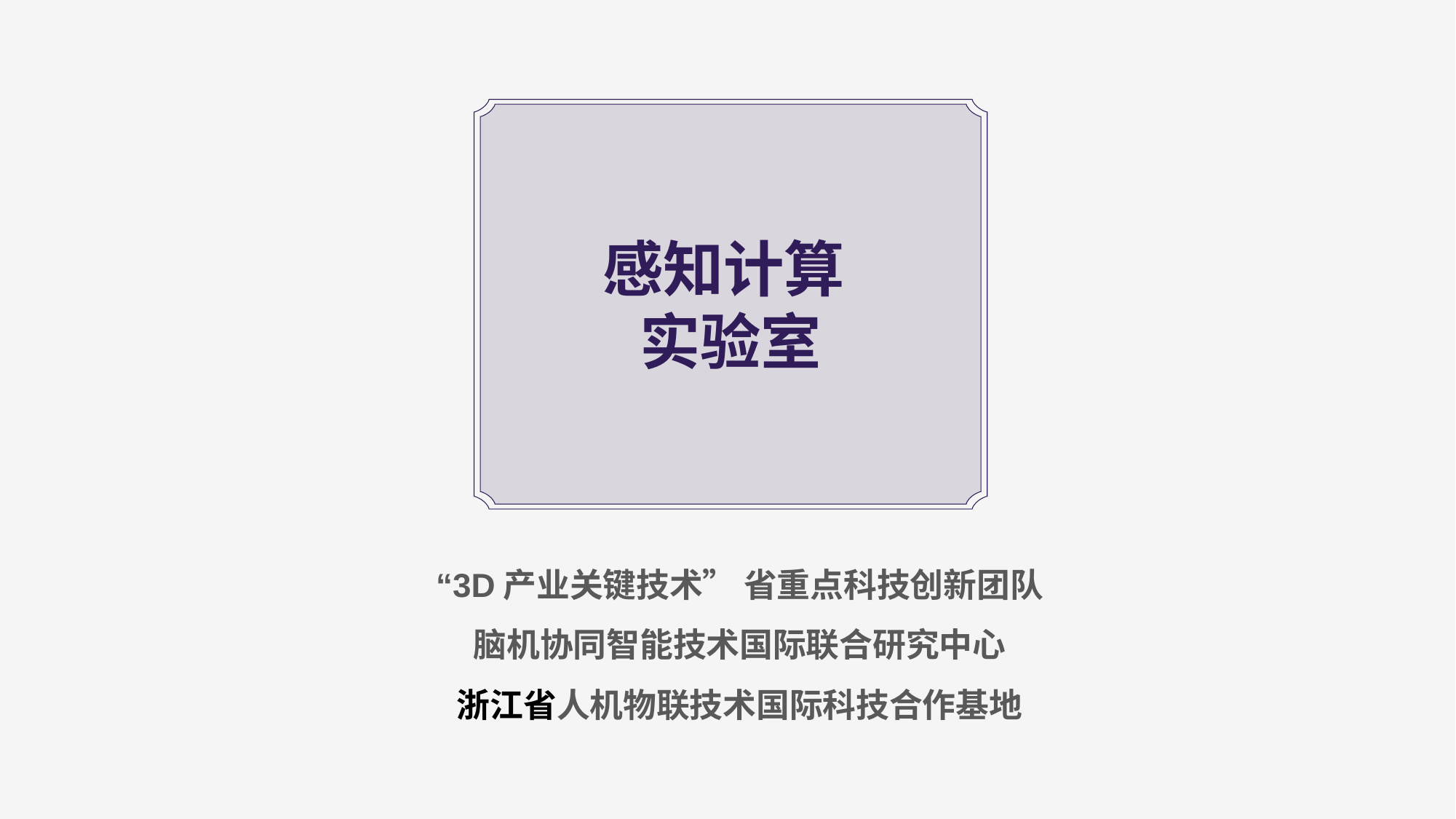

感知计算
实验室
“3D产业关键技术” 省重点科技创新团队
脑机协同智能技术国际联合研究中心
浙江省人机物联技术国际科技合作基地